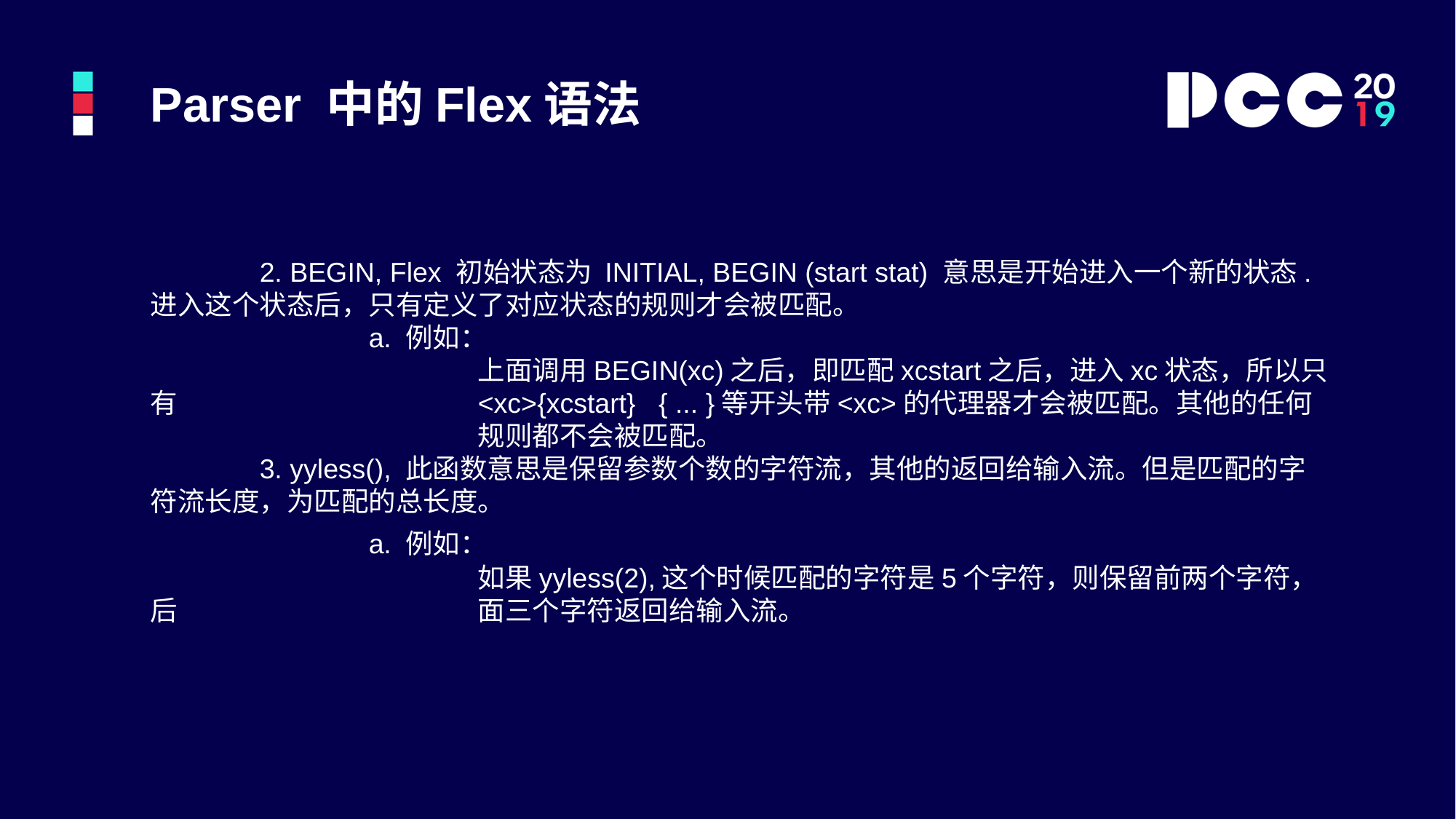

Parser 中的Flex语法
	2. BEGIN, Flex 初始状态为 INITIAL, BEGIN (start stat) 意思是开始进入一个新的状态.  进入这个状态后，只有定义了对应状态的规则才会被匹配。
		a. 例如：
			上面调用BEGIN(xc)之后，即匹配xcstart之后，进入xc状态，所以只有			<xc>{xcstart}   { ... }等开头带<xc>的代理器才会被匹配。其他的任何			规则都不会被匹配。
	3. yyless(), 此函数意思是保留参数个数的字符流，其他的返回给输入流。但是匹配的字符流长度，为匹配的总长度。
		a. 例如：
			如果yyless(2),这个时候匹配的字符是5个字符，则保留前两个字符，后			面三个字符返回给输入流。